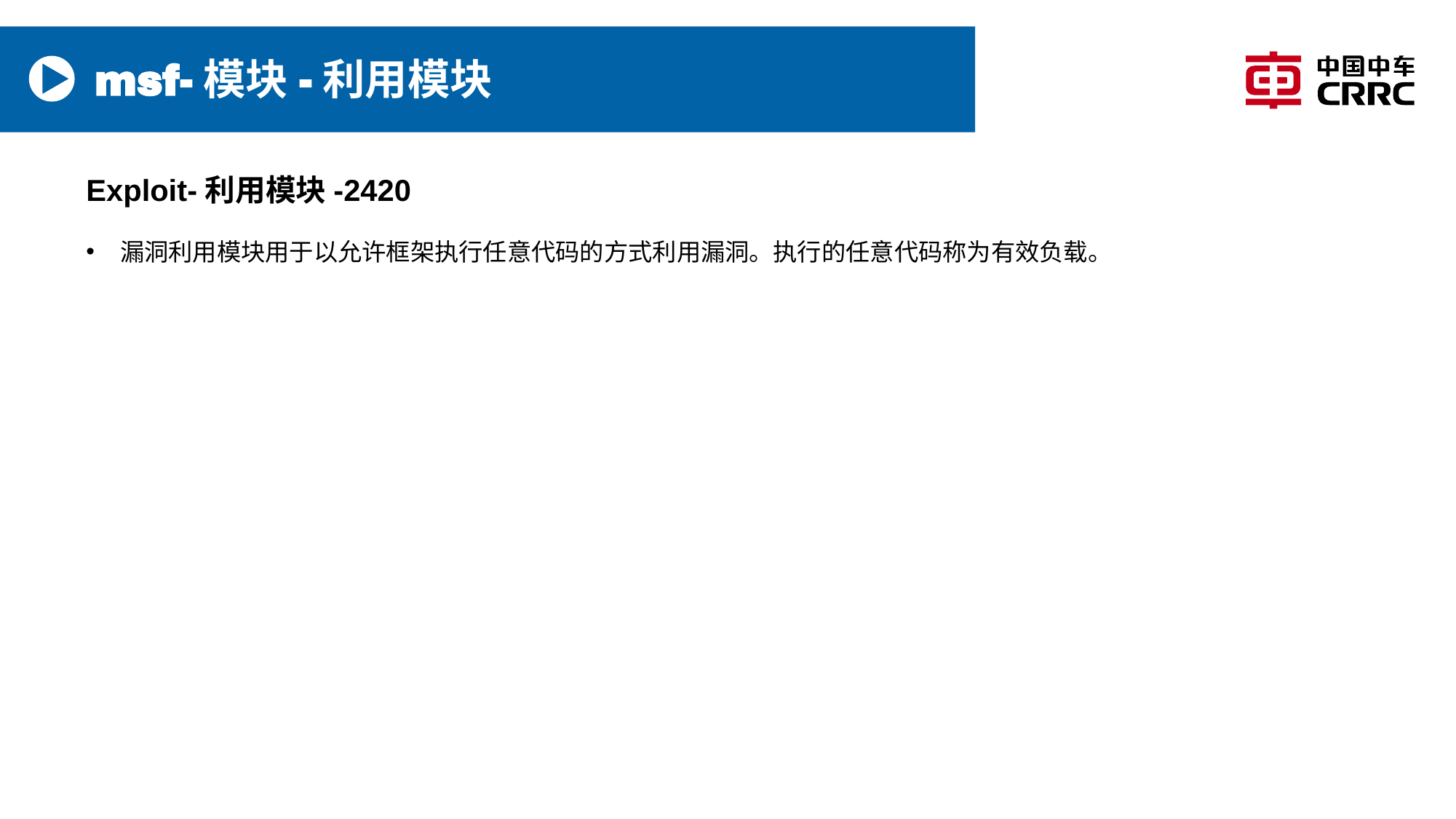

# msf-模块-利用模块
Exploit-利用模块-2420

漏洞利用模块用于以允许框架执行任意代码的方式利用漏洞。执行的任意代码称为有效负载。
59